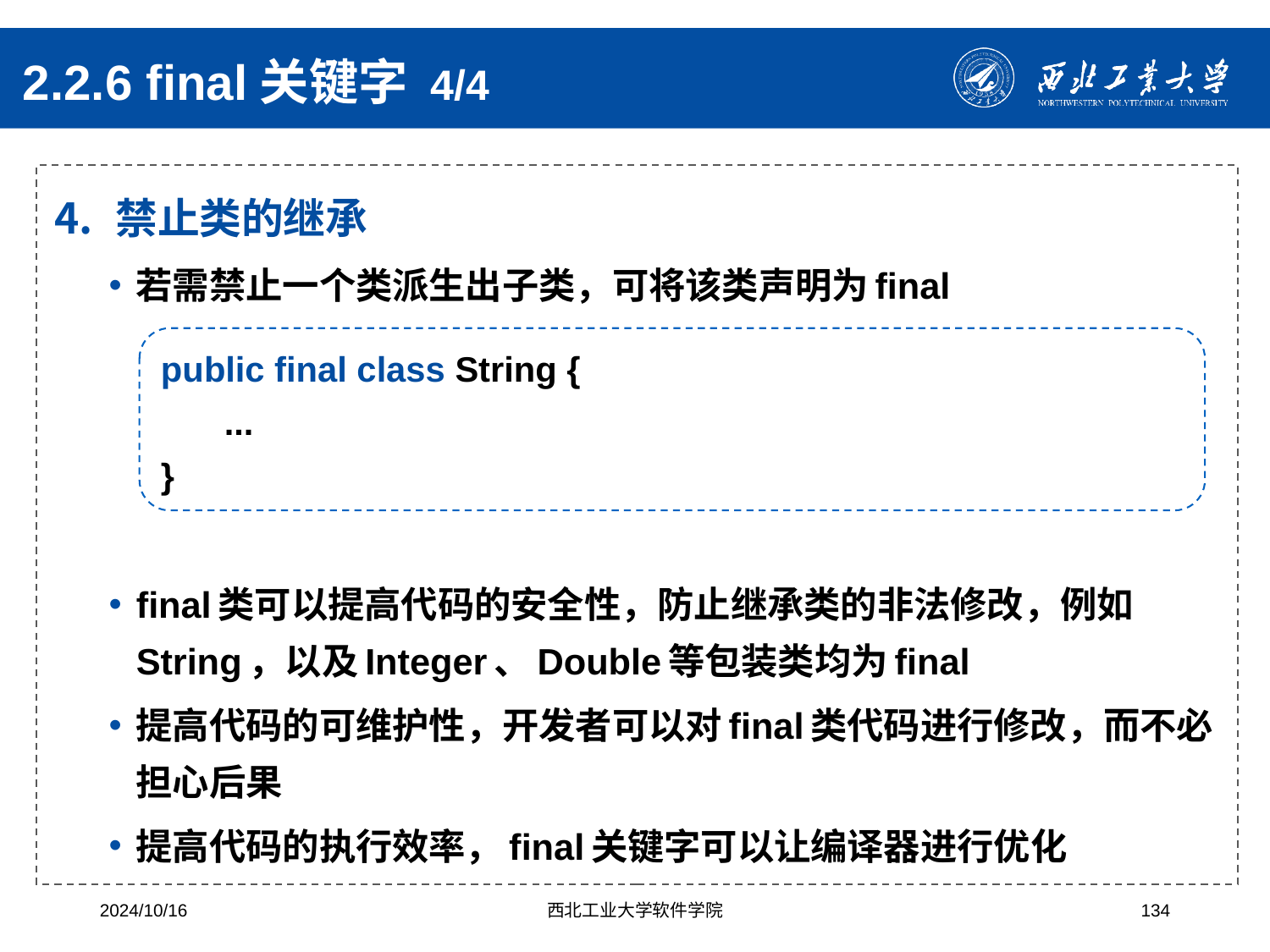

# 2.2.6 final关键字 4/4
禁止类的继承
若需禁止一个类派生出子类，可将该类声明为final

final类可以提高代码的安全性，防止继承类的非法修改，例如String，以及Integer、Double等包装类均为final
提高代码的可维护性，开发者可以对final类代码进行修改，而不必担心后果
提高代码的执行效率，final关键字可以让编译器进行优化

public final class String {
...
}
2024/10/16
西北工业大学软件学院
134